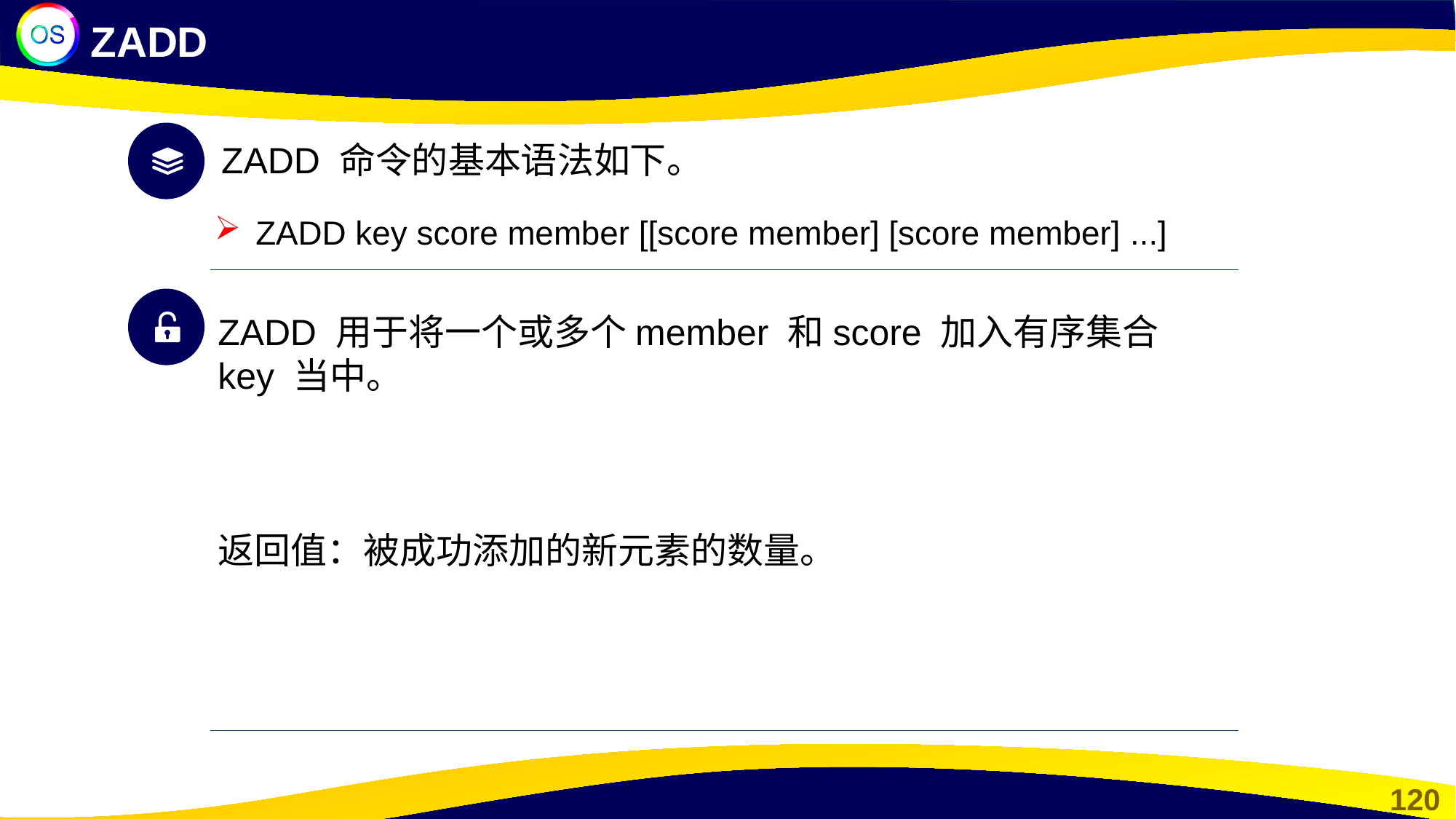

ZADD

ZADD 命令的基本语法如下。

ZADD key score member [[score member] [score member] ...]

ZADD 用于将一个或多个member 和score 加入有序集合 key 当中。

返回值：被成功添加的新元素的数量。